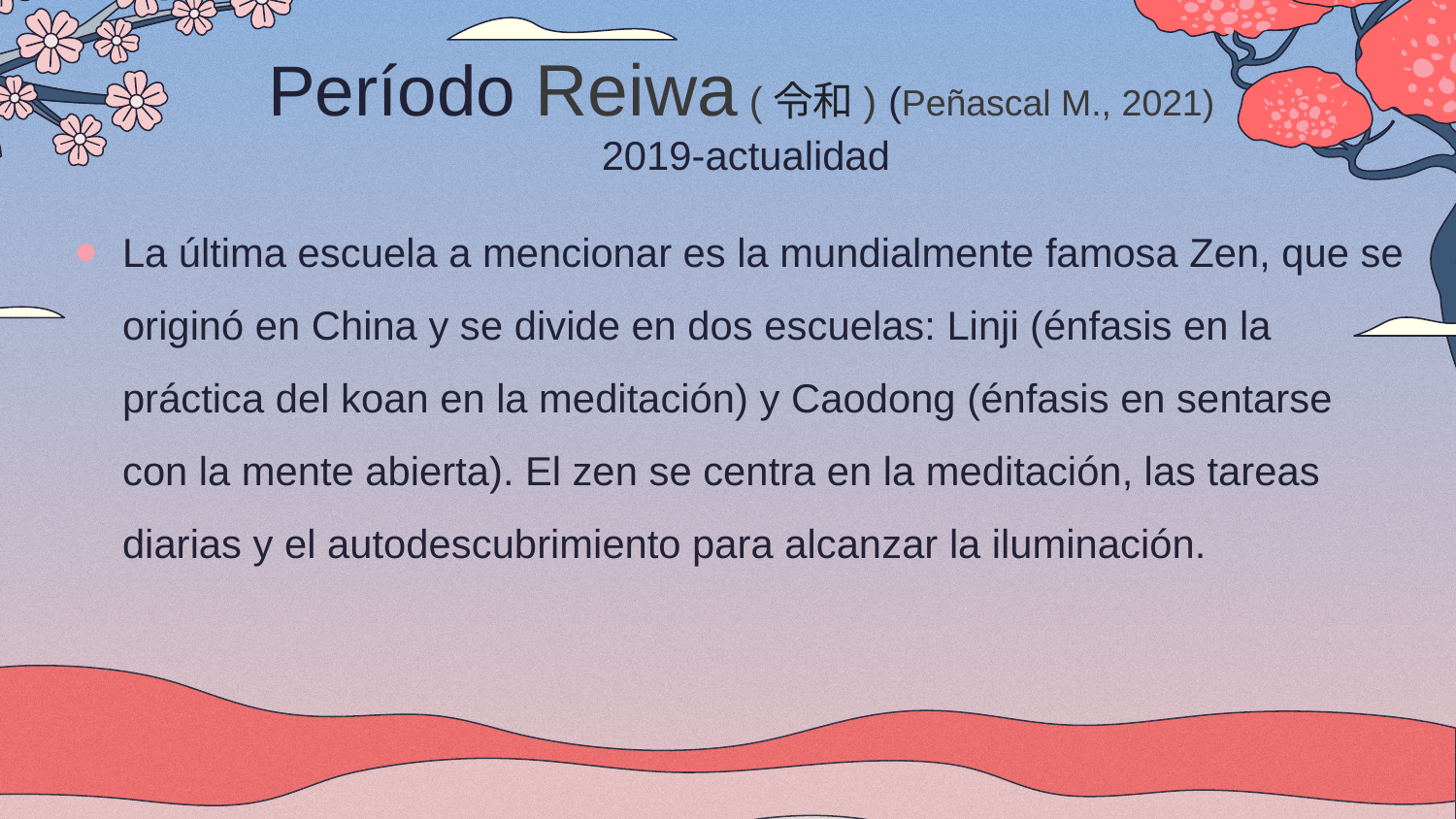

# Período Reiwa (令和) (Peñascal M., 2021) 2019-actualidad
La última escuela a mencionar es la mundialmente famosa Zen, que se originó en China y se divide en dos escuelas: Linji (énfasis en la práctica del koan en la meditación) y Caodong (énfasis en sentarse con la mente abierta). El zen se centra en la meditación, las tareas diarias y el autodescubrimiento para alcanzar la iluminación.